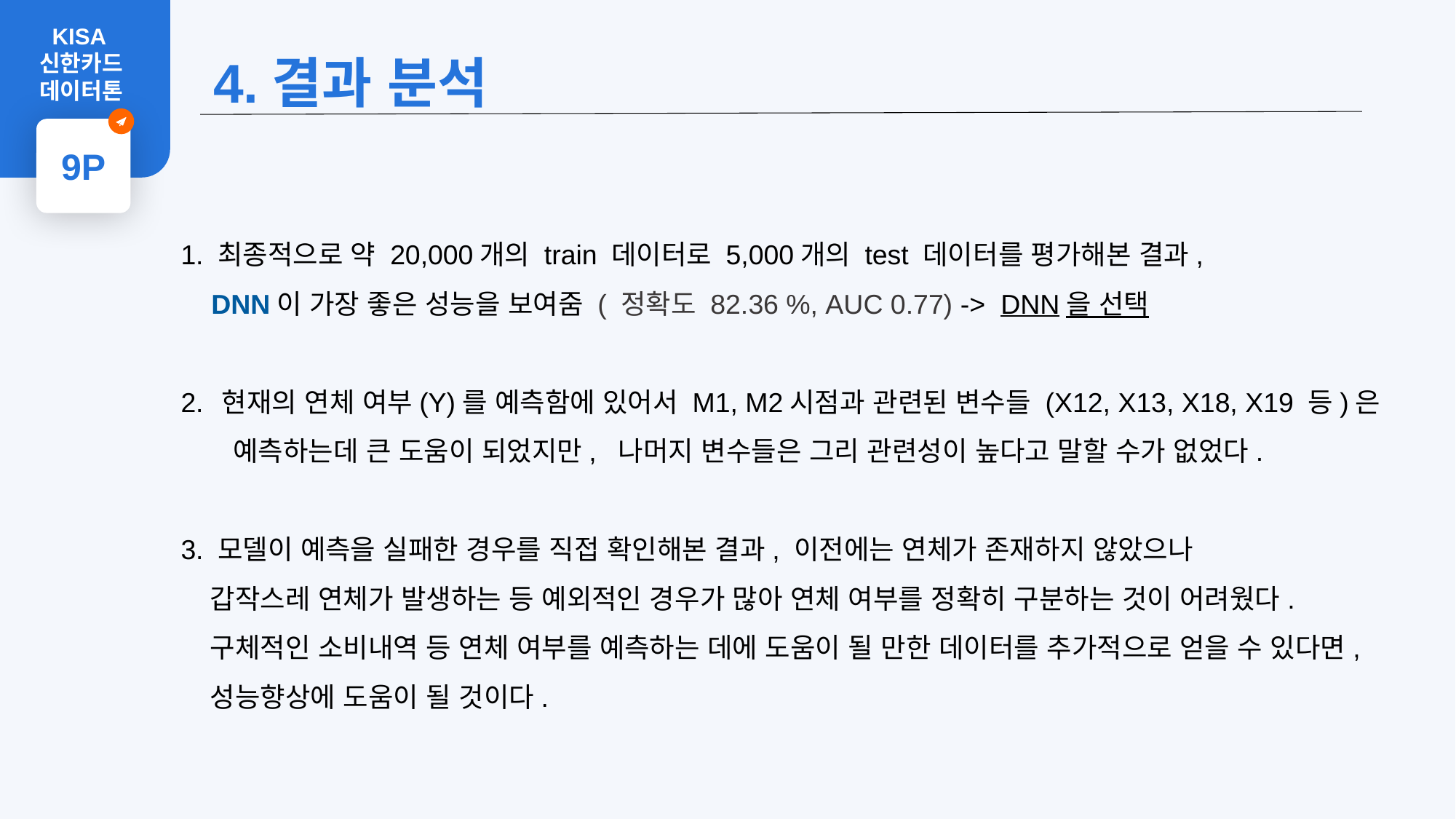

4.결과 분석

  KISA
신한카드
데이터톤

9P

1. 최종적으로 약 20,000개의 train 데이터로 5,000개의 test 데이터를 평가해본 결과,
    DNN이 가장 좋은 성능을 보여줌 ( 정확도 82.36 %, AUC 0.77) ->  DNN을 선택

현재의 연체 여부(Y)를 예측함에 있어서 M1, M2시점과 관련된 변수들 (X12, X13, X18, X19 등)은
      예측하는데 큰 도움이 되었지만,  나머지 변수들은 그리 관련성이 높다고 말할 수가 없었다.

3. 모델이 예측을 실패한 경우를 직접 확인해본 결과, 이전에는 연체가 존재하지 않았으나
   갑작스레 연체가 발생하는 등 예외적인 경우가 많아 연체 여부를 정확히 구분하는 것이 어려웠다.
   구체적인 소비내역 등 연체 여부를 예측하는 데에 도움이 될 만한 데이터를 추가적으로 얻을 수 있다면,
   성능향상에 도움이 될 것이다.